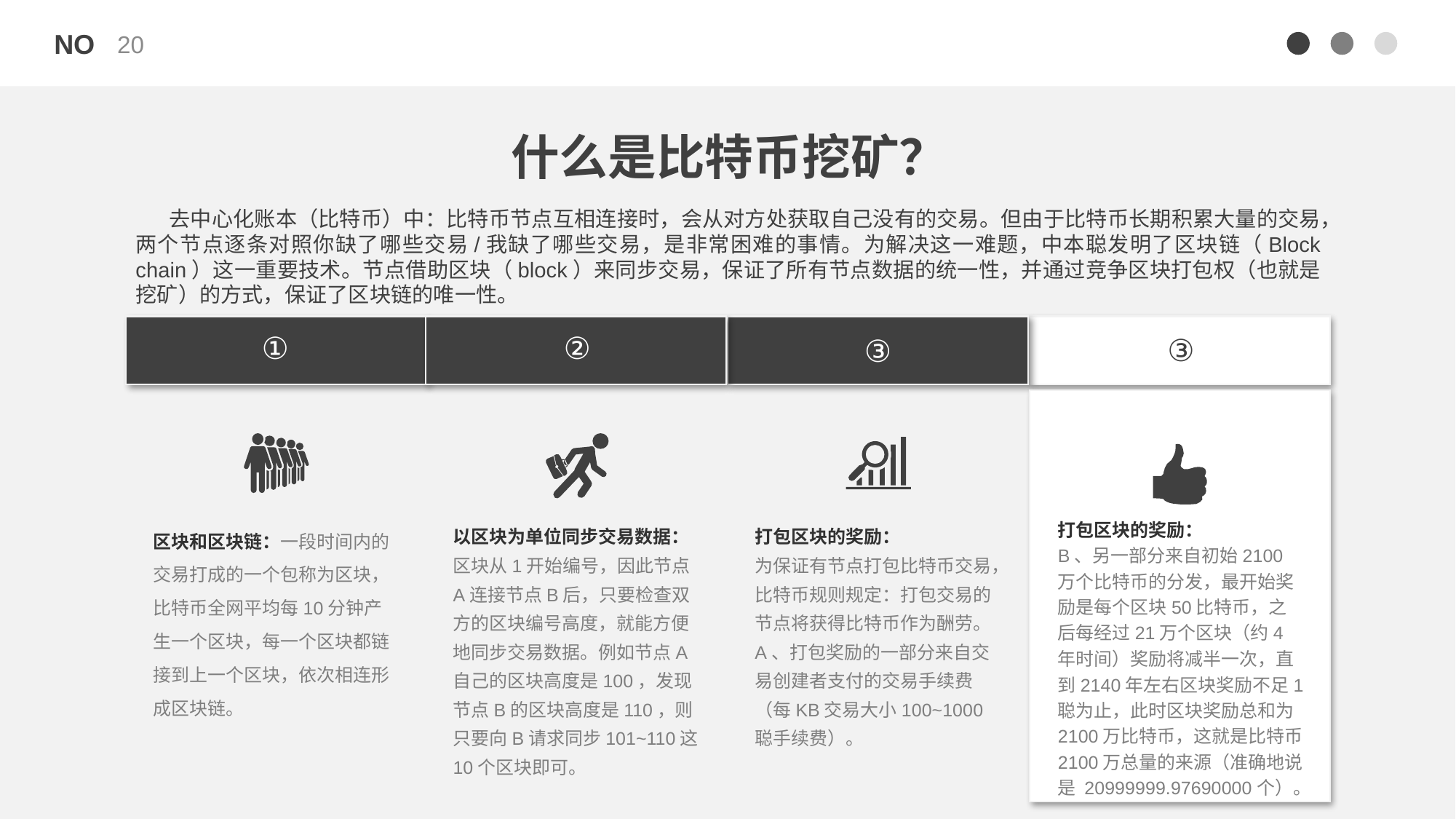

20
什么是比特币挖矿？
      去中心化账本（比特币）中：比特币节点互相连接时，会从对方处获取自己没有的交易。但由于比特币长期积累大量的交易，两个节点逐条对照你缺了哪些交易/我缺了哪些交易，是非常困难的事情。为解决这一难题，中本聪发明了区块链（Block chain）这一重要技术。节点借助区块（block）来同步交易，保证了所有节点数据的统一性，并通过竞争区块打包权（也就是挖矿）的方式，保证了区块链的唯一性。

①
②
③
③

区块和区块链：一段时间内的交易打成的一个包称为区块，比特币全网平均每10分钟产生一个区块，每一个区块都链接到上一个区块，依次相连形成区块链。

以区块为单位同步交易数据：区块从1开始编号，因此节点A连接节点B后，只要检查双方的区块编号高度，就能方便地同步交易数据。例如节点A自己的区块高度是100，发现节点B的区块高度是110，则只要向B请求同步101~110这10个区块即可。

打包区块的奖励：
为保证有节点打包比特币交易，比特币规则规定：打包交易的节点将获得比特币作为酬劳。
A、打包奖励的一部分来自交易创建者支付的交易手续费（每KB交易大小100~1000聪手续费）。
打包区块的奖励：
B、另一部分来自初始2100万个比特币的分发，最开始奖励是每个区块50比特币，之后每经过21万个区块（约4年时间）奖励将减半一次，直到2140年左右区块奖励不足1聪为止，此时区块奖励总和为2100万比特币，这就是比特币2100万总量的来源（准确地说是 20999999.97690000个）。